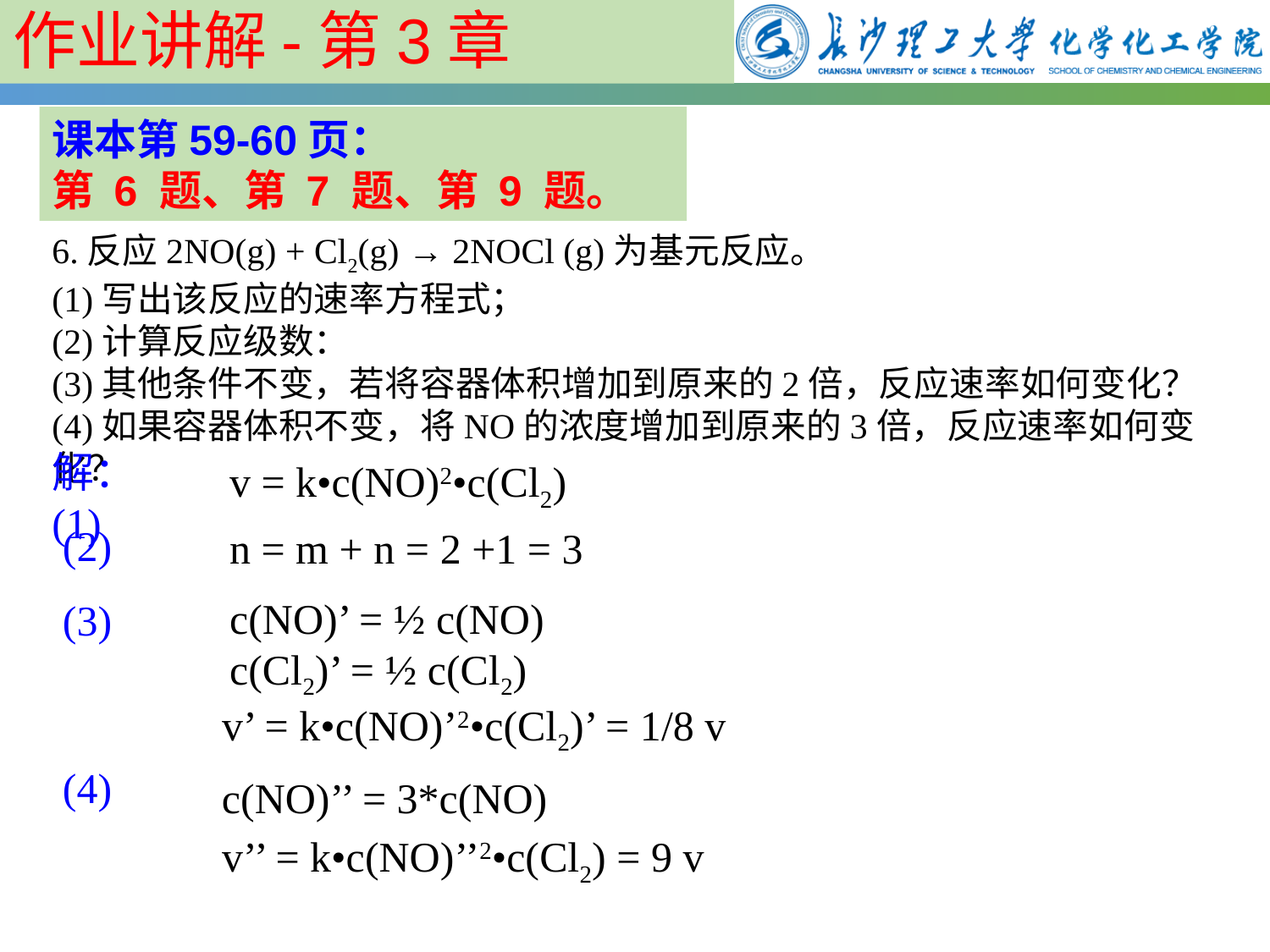

作业讲解-第3章
课本第59-60页：
第 6 题、第 7 题、第 9 题。
6.反应2NO(g) + Cl2(g) → 2NOCl (g)为基元反应。
(1)写出该反应的速率方程式；
(2)计算反应级数：
(3)其他条件不变，若将容器体积增加到原来的2倍，反应速率如何变化？
(4)如果容器体积不变，将NO的浓度增加到原来的3倍，反应速率如何变化？
解： (1)
v = k•c(NO)2•c(Cl2)
 (2)
n = m + n = 2 +1 = 3
c(NO)’ = ½ c(NO)
c(Cl2)’ = ½ c(Cl2)
 (3)
v’ = k•c(NO)’2•c(Cl2)’ = 1/8 v
 (4)
c(NO)’’ = 3*c(NO)
v’’ = k•c(NO)’’2•c(Cl2) = 9 v

13